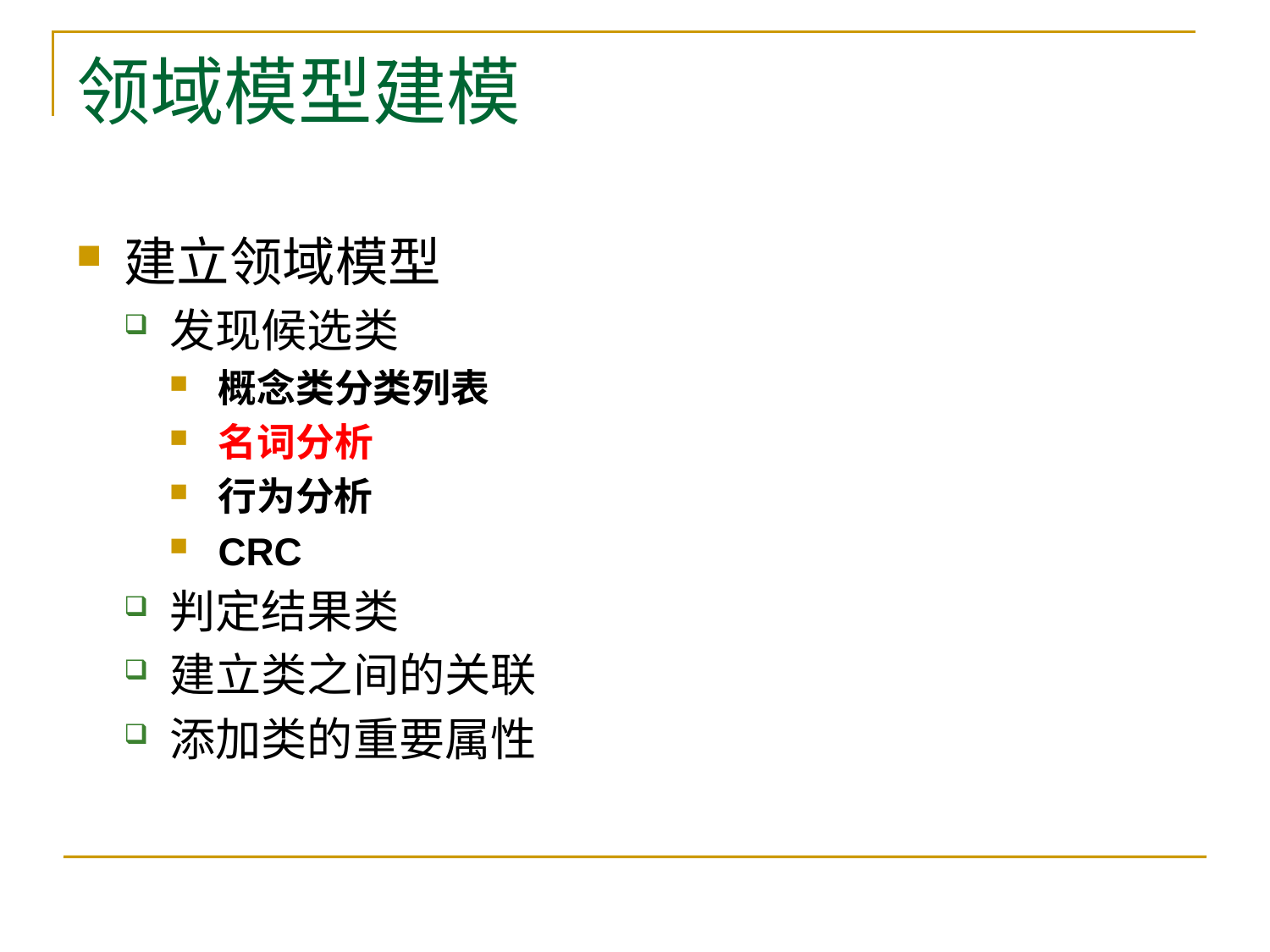

# 领域模型建模
建立领域模型
发现候选类
概念类分类列表
名词分析
行为分析
CRC
判定结果类
建立类之间的关联
添加类的重要属性